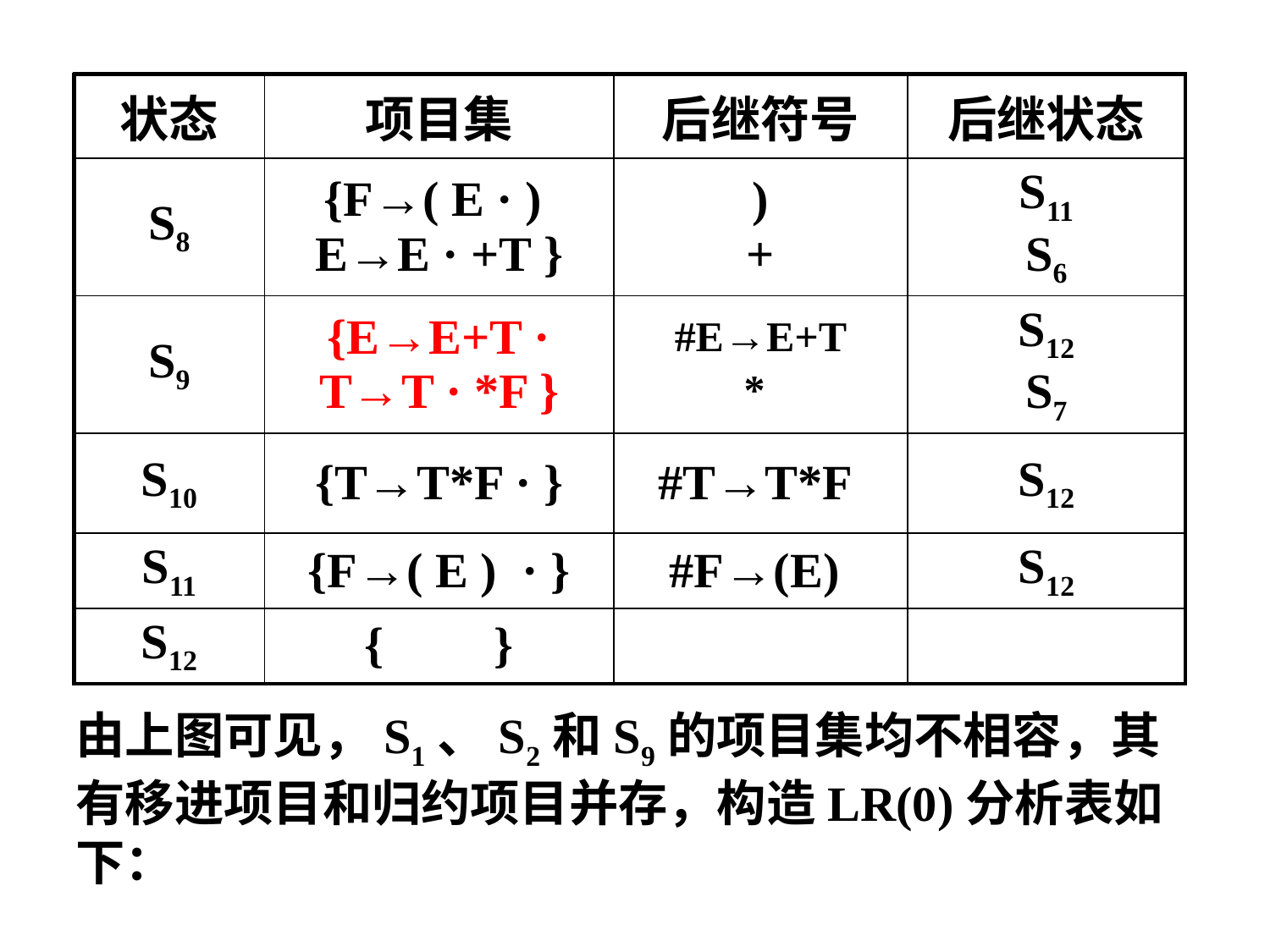

| 状态 | 项目集 | 后继符号 | 后继状态 |
| --- | --- | --- | --- |
| S8 | {F→( E · ) E→E · +T } | ) + | S11 S6 |
| S9 | {E→E+T · T→T · \*F } | #E→E+T \* | S12 S7 |
| S10 | {T→T\*F · } | #T→T\*F | S12 |
| S11 | {F→( E ) · } | #F→(E) | S12 |
| S12 | { } |  |  |
由上图可见，S1、S2和S9的项目集均不相容，其有移进项目和归约项目并存，构造LR(0)分析表如下：